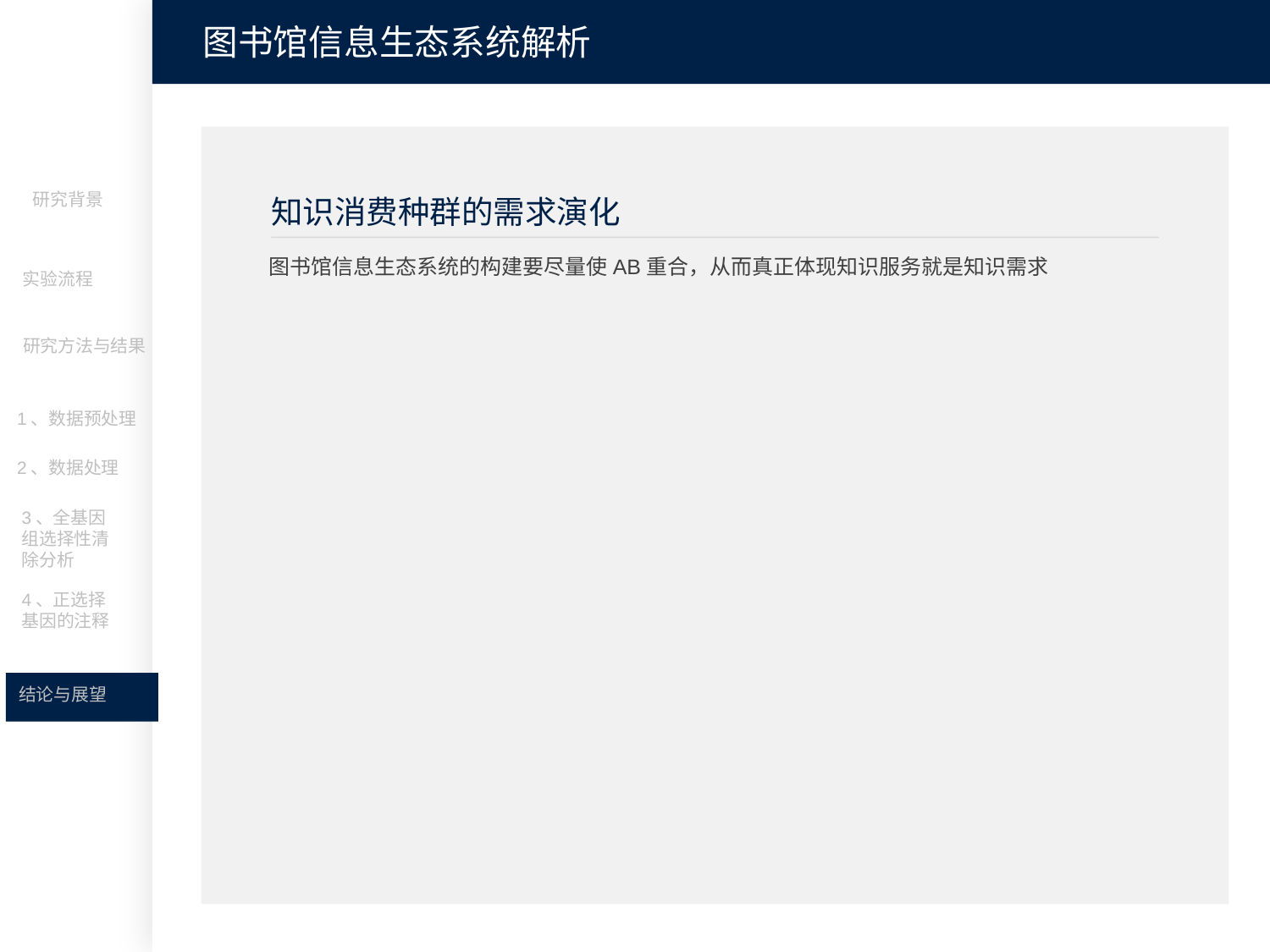

图书馆信息生态系统解析

研究背景
知识消费种群的需求演化

图书馆信息生态系统的构建要尽量使AB重合，从而真正体现知识服务就是知识需求
实验流程
研究方法与结果
1、数据预处理
2、数据处理
3、全基因组选择性清除分析
4、正选择基因的注释

结论与展望